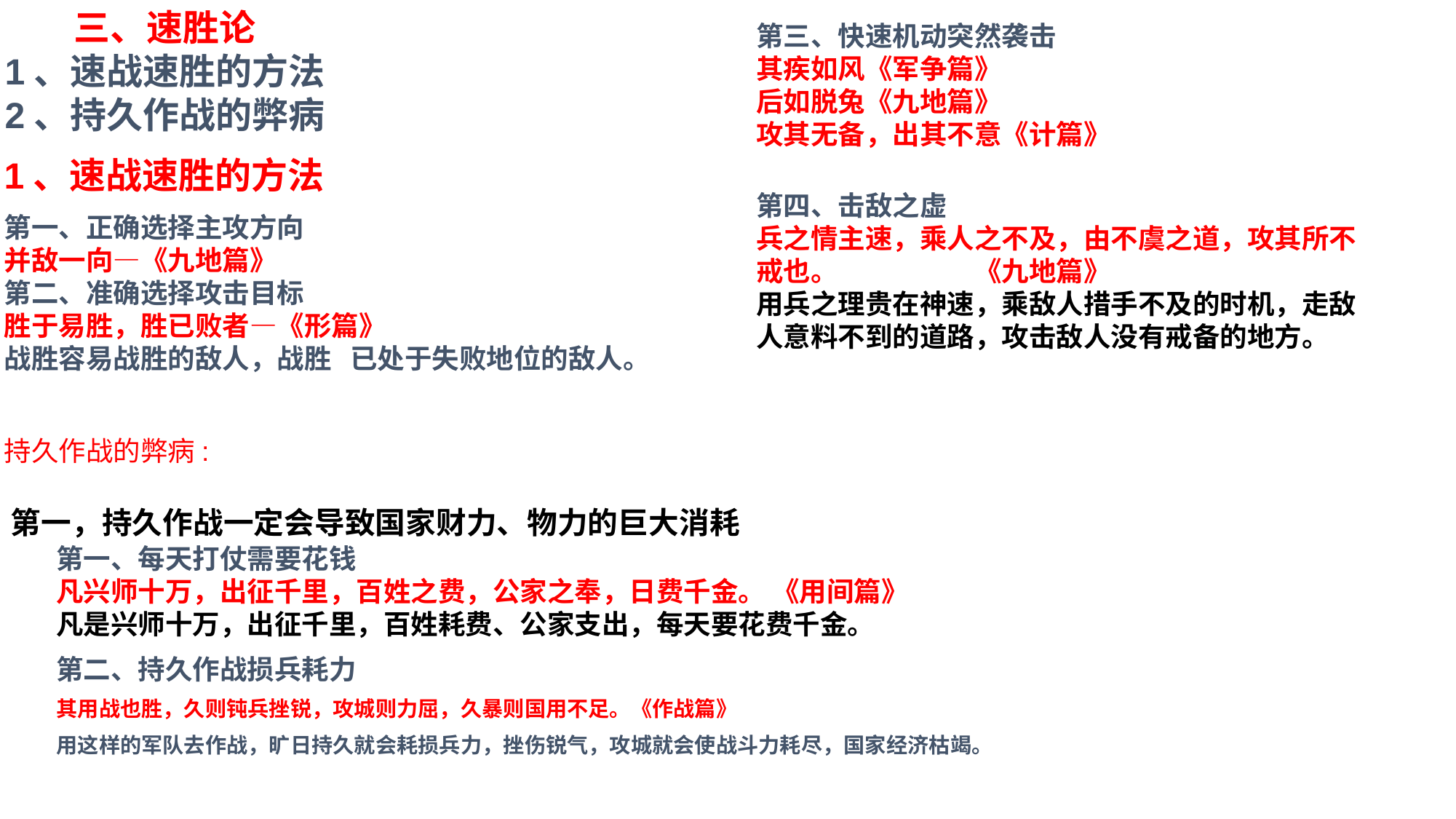

三、速胜论
1、速战速胜的方法
2、持久作战的弊病
第三、快速机动突然袭击
其疾如风《军争篇》
后如脱兔《九地篇》
攻其无备，出其不意《计篇》
1、速战速胜的方法
第一、正确选择主攻方向
并敌一向—《九地篇》
第二、准确选择攻击目标
胜于易胜，胜已败者—《形篇》
战胜容易战胜的敌人，战胜   已处于失败地位的敌人。
第四、击敌之虚
兵之情主速，乘人之不及，由不虞之道，攻其所不戒也。	     	《九地篇》
用兵之理贵在神速，乘敌人措手不及的时机，走敌人意料不到的道路，攻击敌人没有戒备的地方。
持久作战的弊病:
第一，持久作战一定会导致国家财力、物力的巨大消耗
第一、每天打仗需要花钱
凡兴师十万，出征千里，百姓之费，公家之奉，日费千金。 《用间篇》
凡是兴师十万，出征千里，百姓耗费、公家支出，每天要花费千金。

第二、持久作战损兵耗力
其用战也胜，久则钝兵挫锐，攻城则力屈，久暴则国用不足。《作战篇》
用这样的军队去作战，旷日持久就会耗损兵力，挫伤锐气，攻城就会使战斗力耗尽，国家经济枯竭。